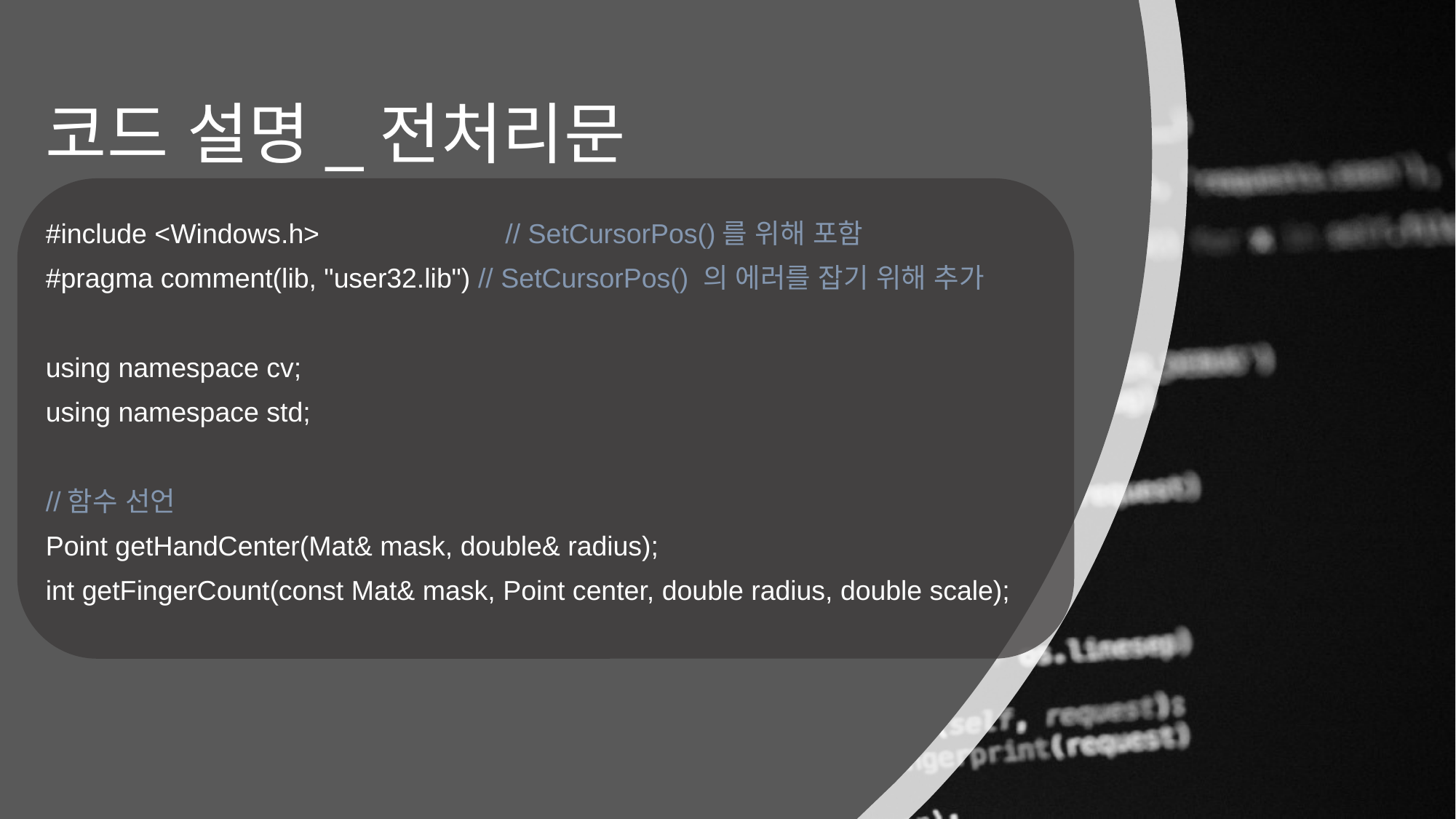

# 코드 설명_전처리문

#include <Windows.h>          	   // SetCursorPos()를 위해 포함
#pragma comment(lib, "user32.lib") // SetCursorPos() 의 에러를 잡기 위해 추가

using namespace cv;
using namespace std;

//함수 선언
Point getHandCenter(Mat& mask, double& radius);
int getFingerCount(const Mat& mask, Point center, double radius, double scale);